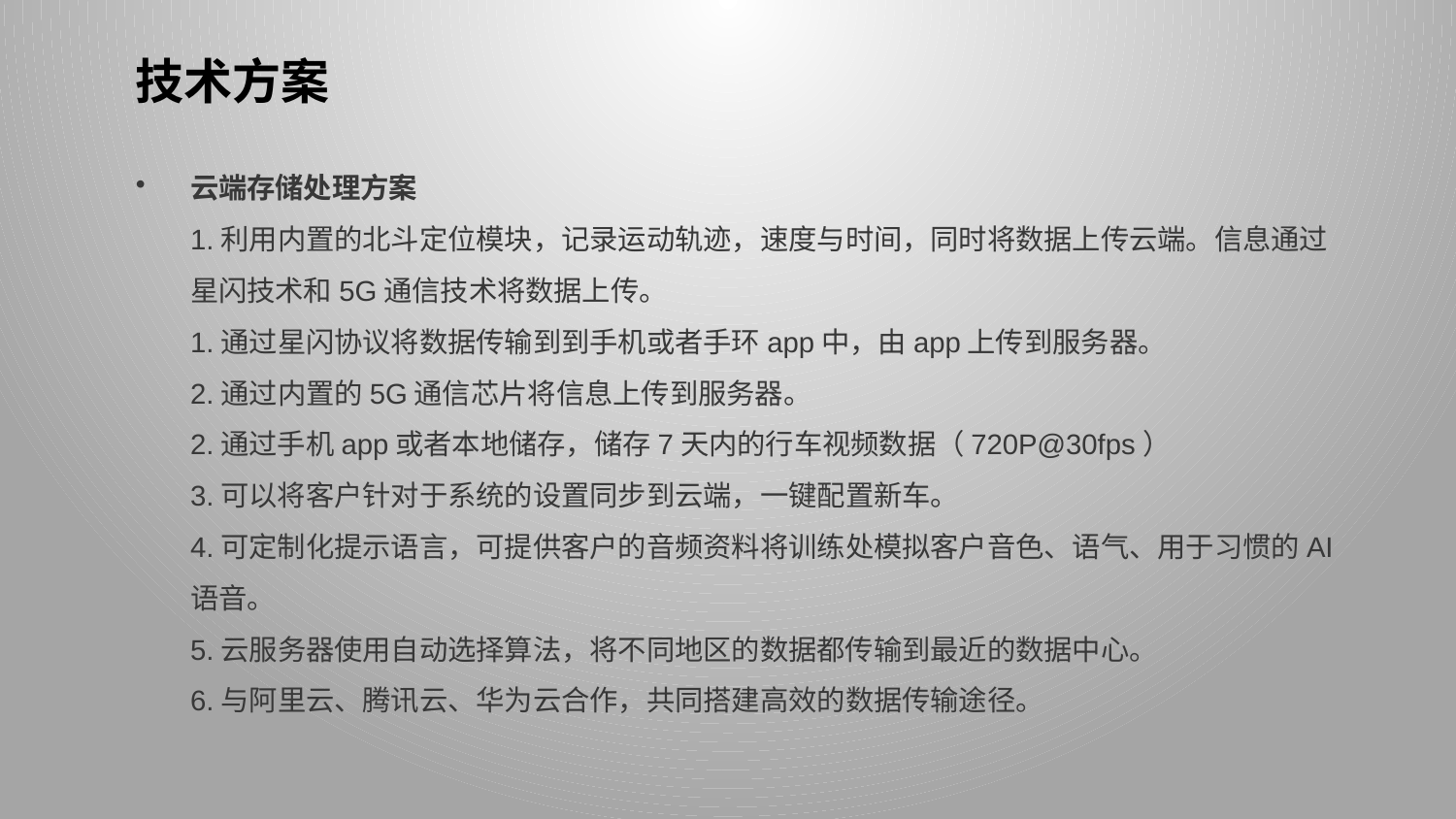

技术方案
云端存储处理方案
1.利用内置的北斗定位模块，记录运动轨迹，速度与时间，同时将数据上传云端。信息通过星闪技术和5G通信技术将数据上传。
1.通过星闪协议将数据传输到到手机或者手环app中，由app上传到服务器。
2.通过内置的5G通信芯片将信息上传到服务器。
2.通过手机app或者本地储存，储存7天内的行车视频数据（720P@30fps）
3.可以将客户针对于系统的设置同步到云端，一键配置新车。
4.可定制化提示语言，可提供客户的音频资料将训练处模拟客户音色、语气、用于习惯的AI语音。
5.云服务器使用自动选择算法，将不同地区的数据都传输到最近的数据中心。
6.与阿里云、腾讯云、华为云合作，共同搭建高效的数据传输途径。